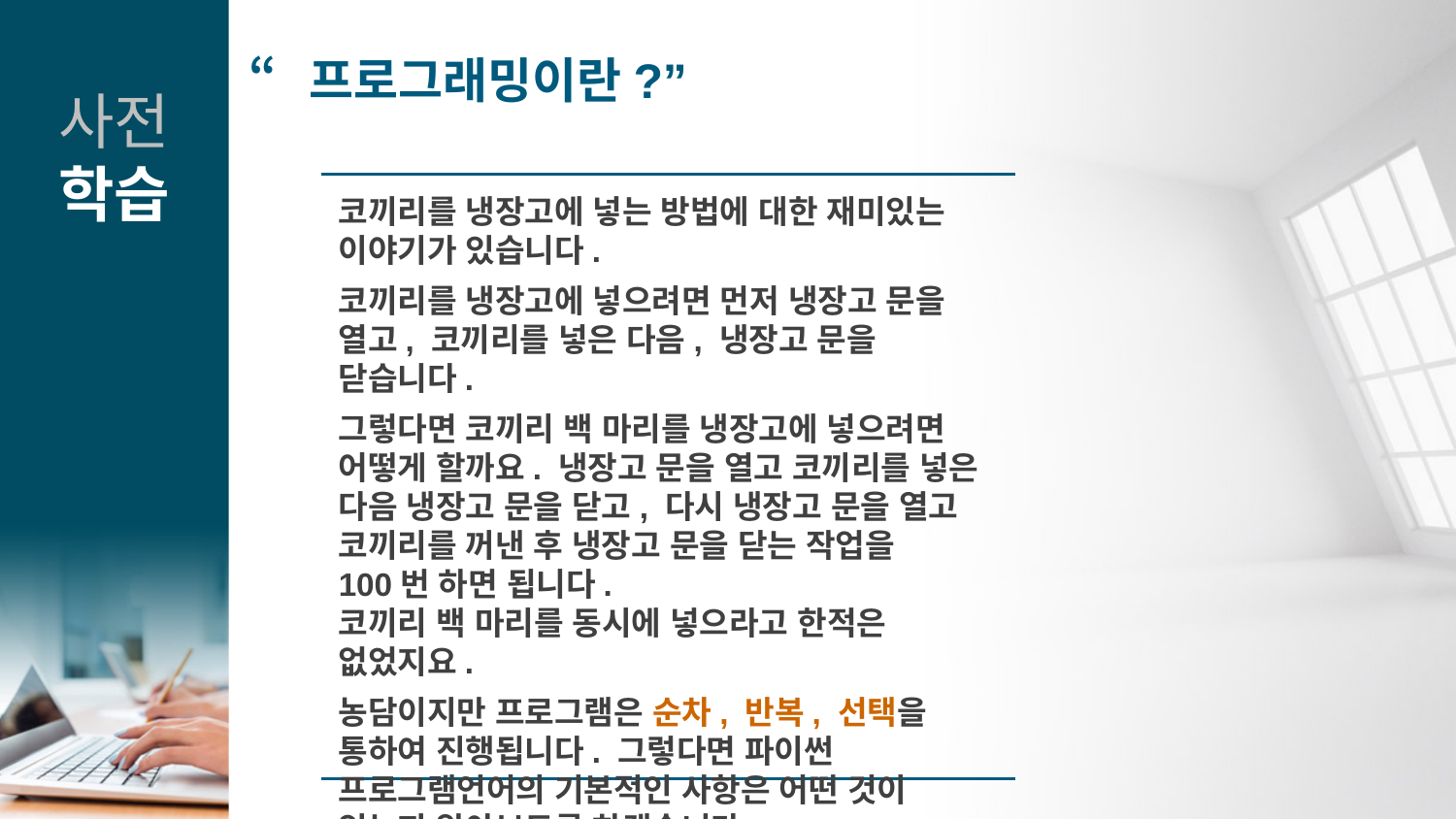

“프로그래밍이란?”
사전
학습
코끼리를 냉장고에 넣는 방법에 대한 재미있는 이야기가 있습니다.
코끼리를 냉장고에 넣으려면 먼저 냉장고 문을 열고, 코끼리를 넣은 다음, 냉장고 문을 닫습니다.
그렇다면 코끼리 백 마리를 냉장고에 넣으려면 어떻게 할까요. 냉장고 문을 열고 코끼리를 넣은 다음 냉장고 문을 닫고, 다시 냉장고 문을 열고 코끼리를 꺼낸 후 냉장고 문을 닫는 작업을
100번 하면 됩니다.
코끼리 백 마리를 동시에 넣으라고 한적은 없었지요.
농담이지만 프로그램은 순차, 반복, 선택을 통하여 진행됩니다. 그렇다면 파이썬 프로그램언어의 기본적인 사항은 어떤 것이 있는지 알아보도록 하겠습니다.